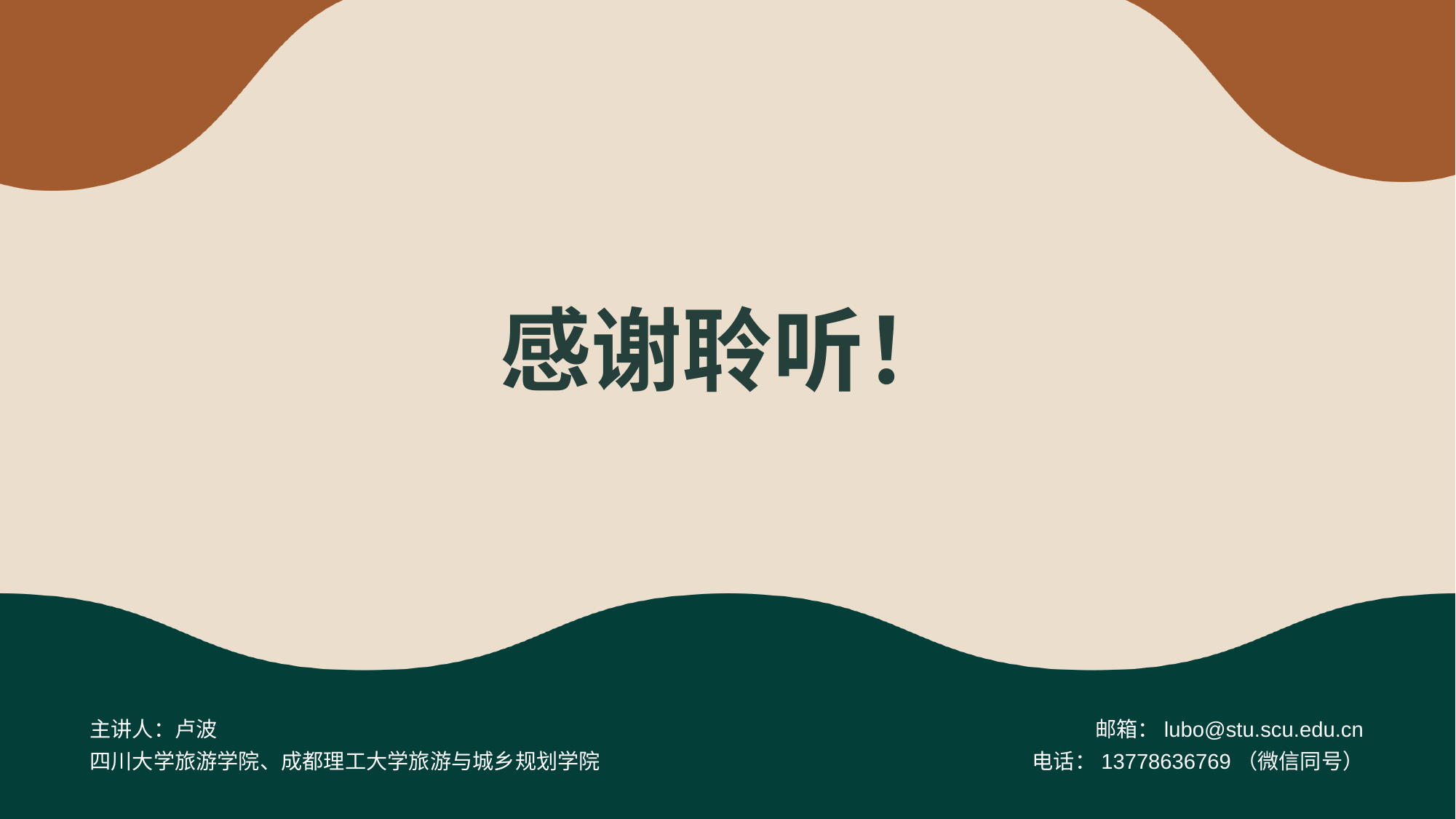

感谢聆听！
主讲人：卢波
四川大学旅游学院、成都理工大学旅游与城乡规划学院
邮箱：lubo@stu.scu.edu.cn
电话：13778636769（微信同号）